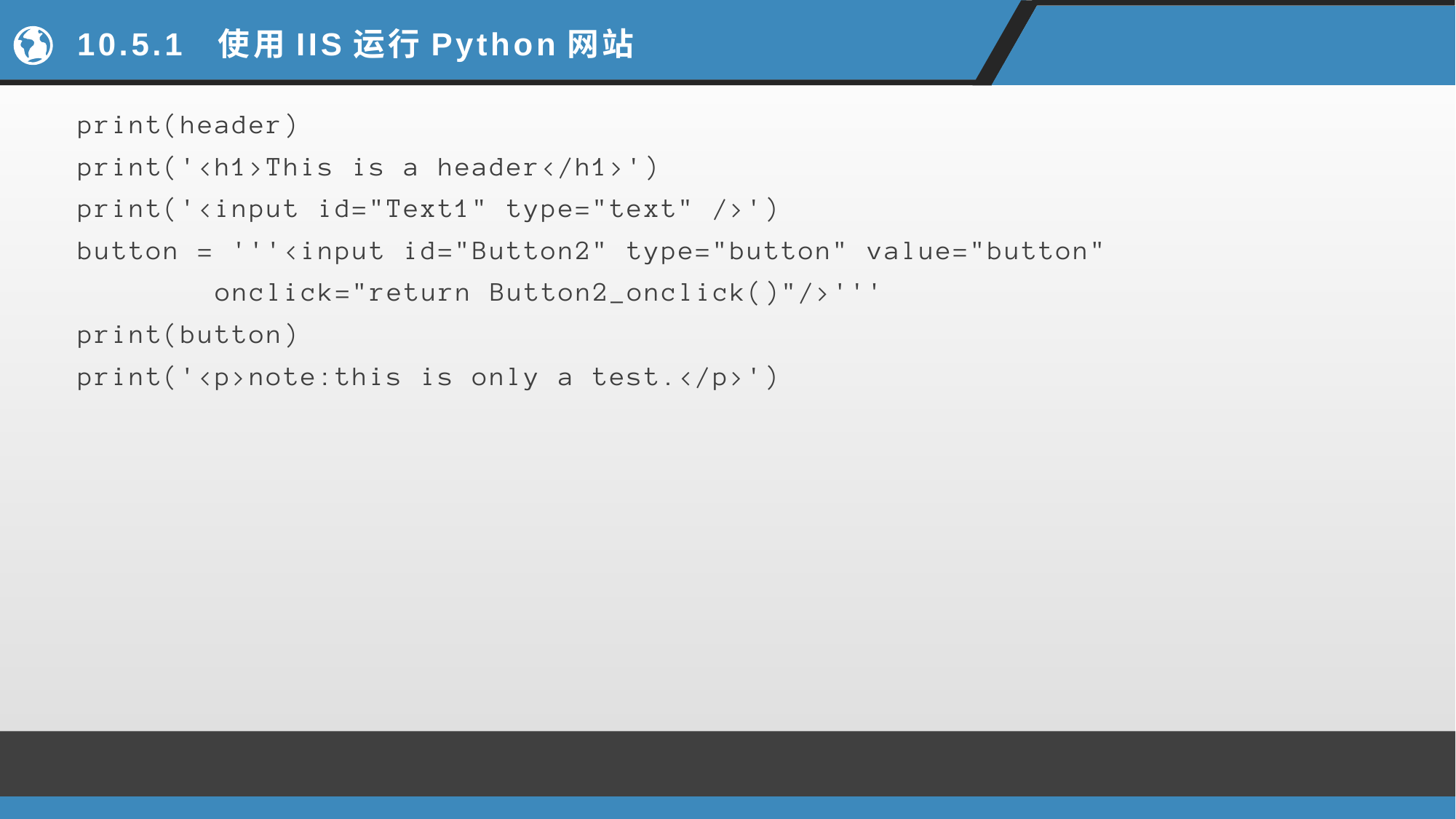

# 10.5.1  使用IIS运行Python网站

print(header)
print('<h1>This is a header</h1>')
print('<input id="Text1" type="text" />')
button = '''<input id="Button2" type="button" value="button"
        onclick="return Button2_onclick()"/>'''
print(button)
print('<p>note:this is only a test.</p>')